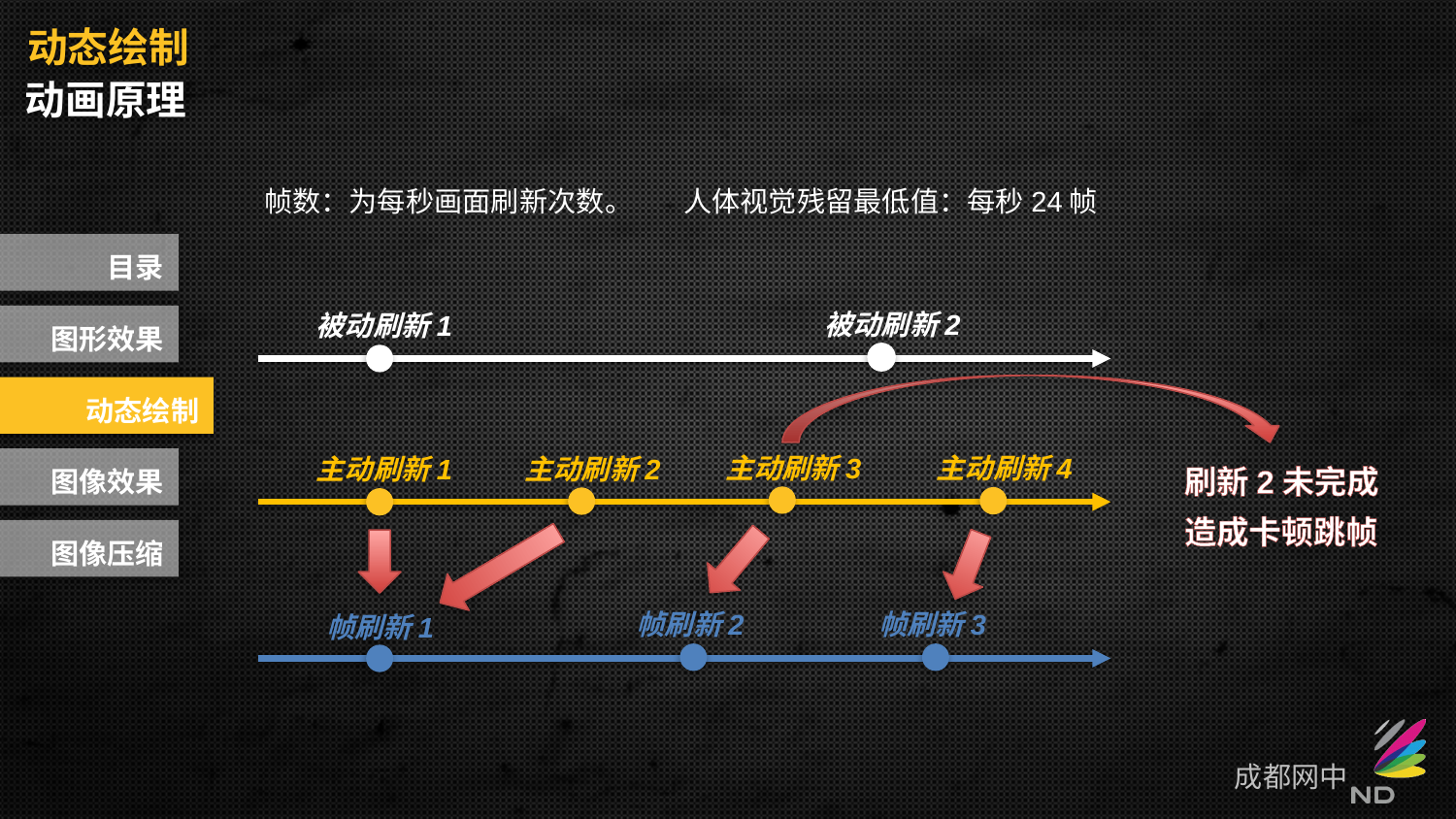

动态绘制
动画原理
帧数：为每秒画面刷新次数。        人体视觉残留最低值：每秒24帧

目录
被动刷新2
被动刷新1

图形效果

动态绘制
主动刷新3
主动刷新4
主动刷新2
主动刷新1
刷新2未完成造成卡顿跳帧

图像效果

图像压缩

帧刷新2
帧刷新3
帧刷新1